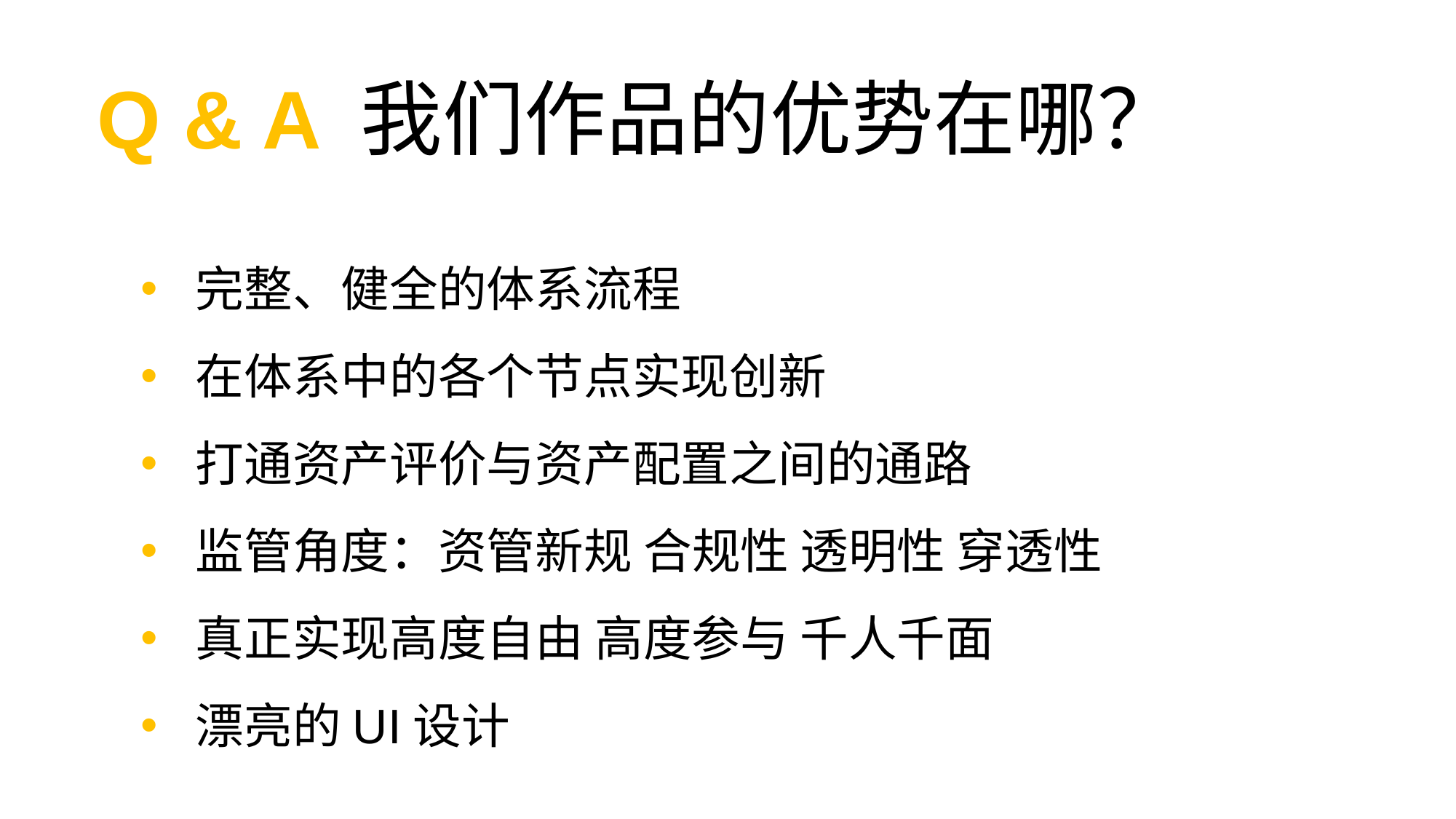

Q & A 我们作品的优势在哪？

完整、健全的体系流程
在体系中的各个节点实现创新
打通资产评价与资产配置之间的通路
监管角度：资管新规 合规性 透明性 穿透性
真正实现高度自由 高度参与 千人千面
漂亮的UI设计